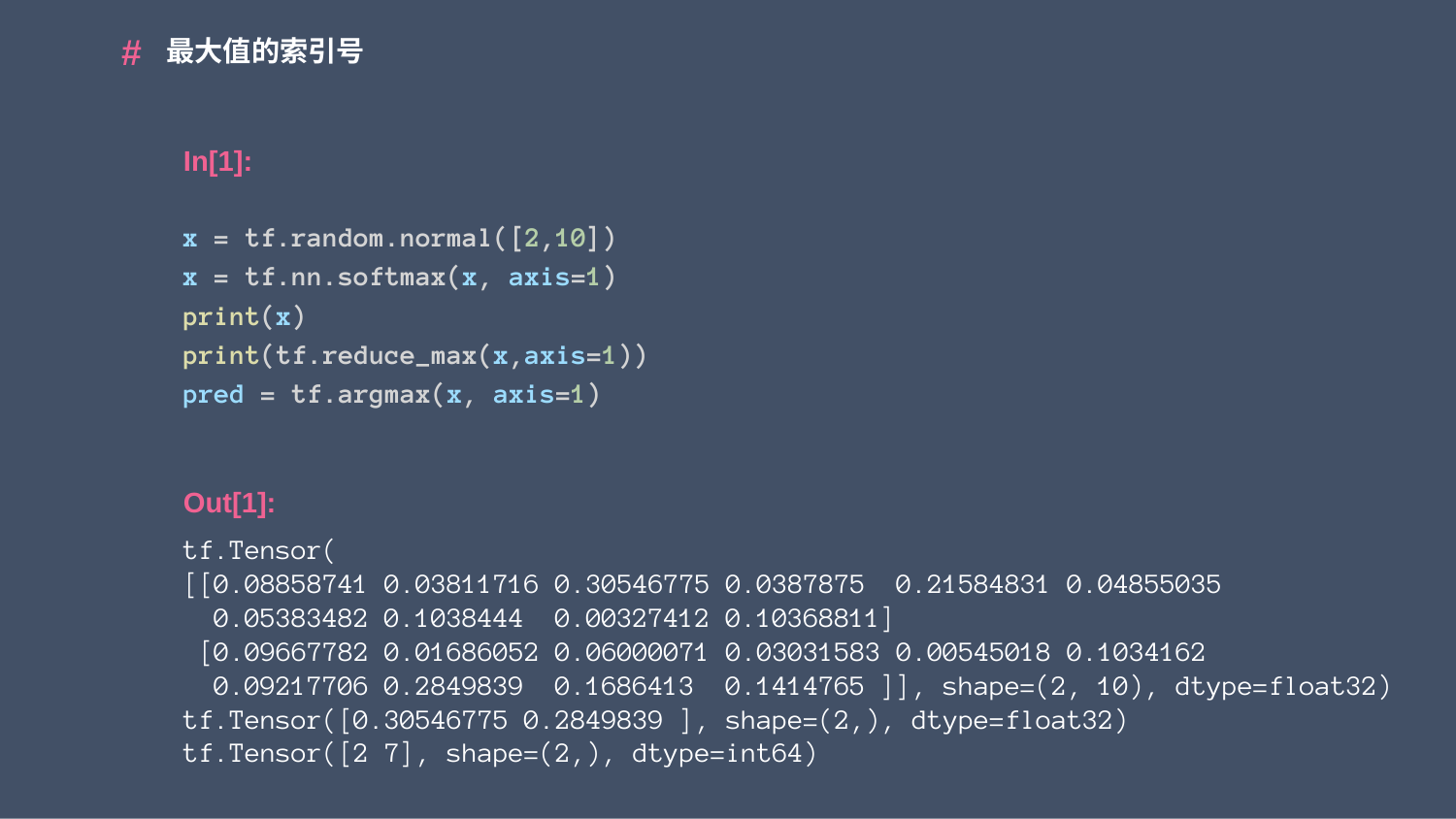

最大值的索引号
x = tf.random.normal([2,10])
x = tf.nn.softmax(x, axis=1)
print(x)
print(tf.reduce_max(x,axis=1))
pred = tf.argmax(x, axis=1)

tf.Tensor(
[[0.08858741 0.03811716 0.30546775 0.0387875  0.21584831 0.04855035
  0.05383482 0.1038444  0.00327412 0.10368811]
 [0.09667782 0.01686052 0.06000071 0.03031583 0.00545018 0.1034162
  0.09217706 0.2849839  0.1686413  0.1414765 ]], shape=(2, 10), dtype=float32)
tf.Tensor([0.30546775 0.2849839 ], shape=(2,), dtype=float32)
tf.Tensor([2 7], shape=(2,), dtype=int64)